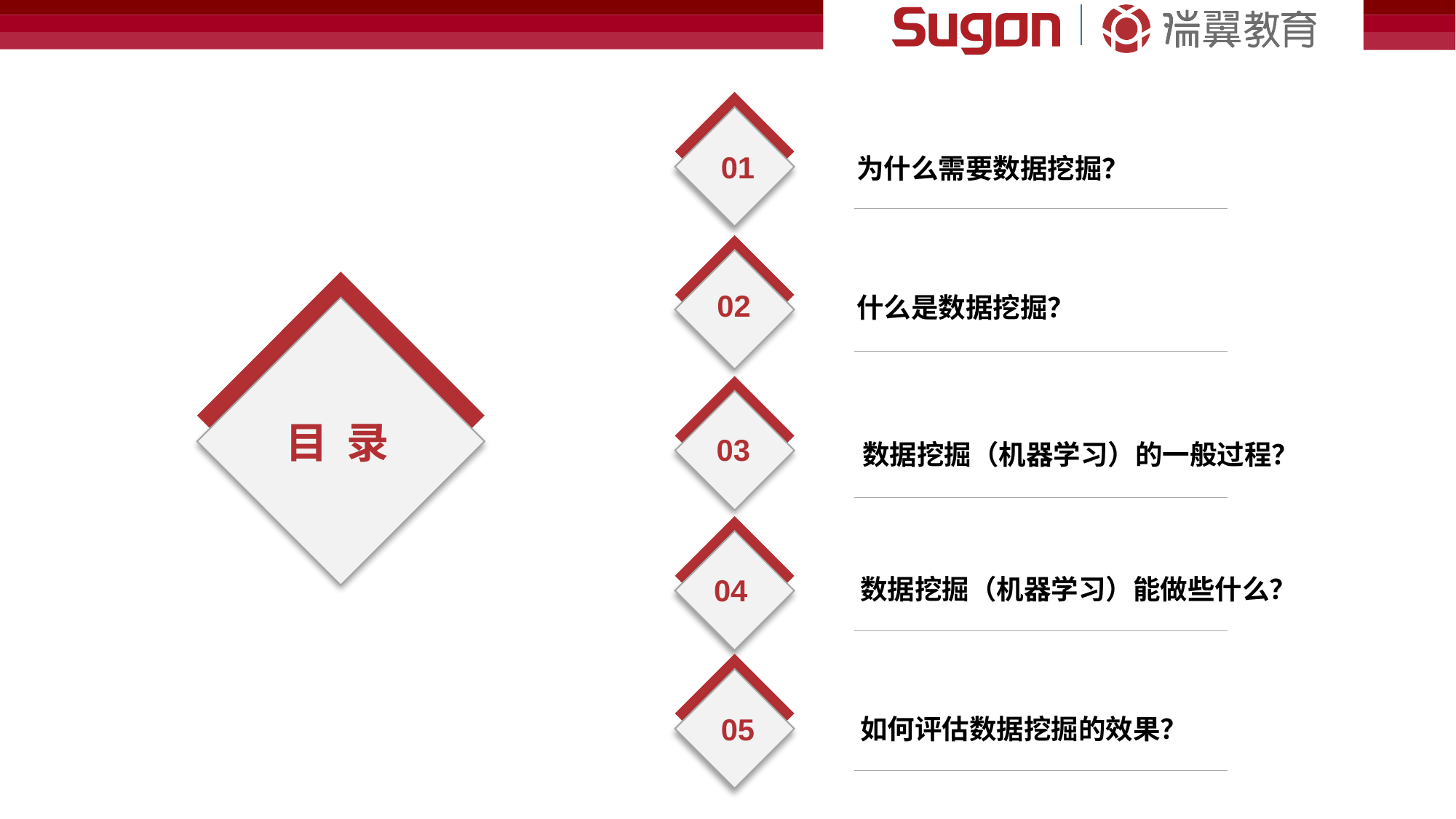

01
为什么需要数据挖掘？

02

什么是数据挖掘？

03
目  录
数据挖掘（机器学习）的一般过程？

04
数据挖掘（机器学习）能做些什么？

05
如何评估数据挖掘的效果？